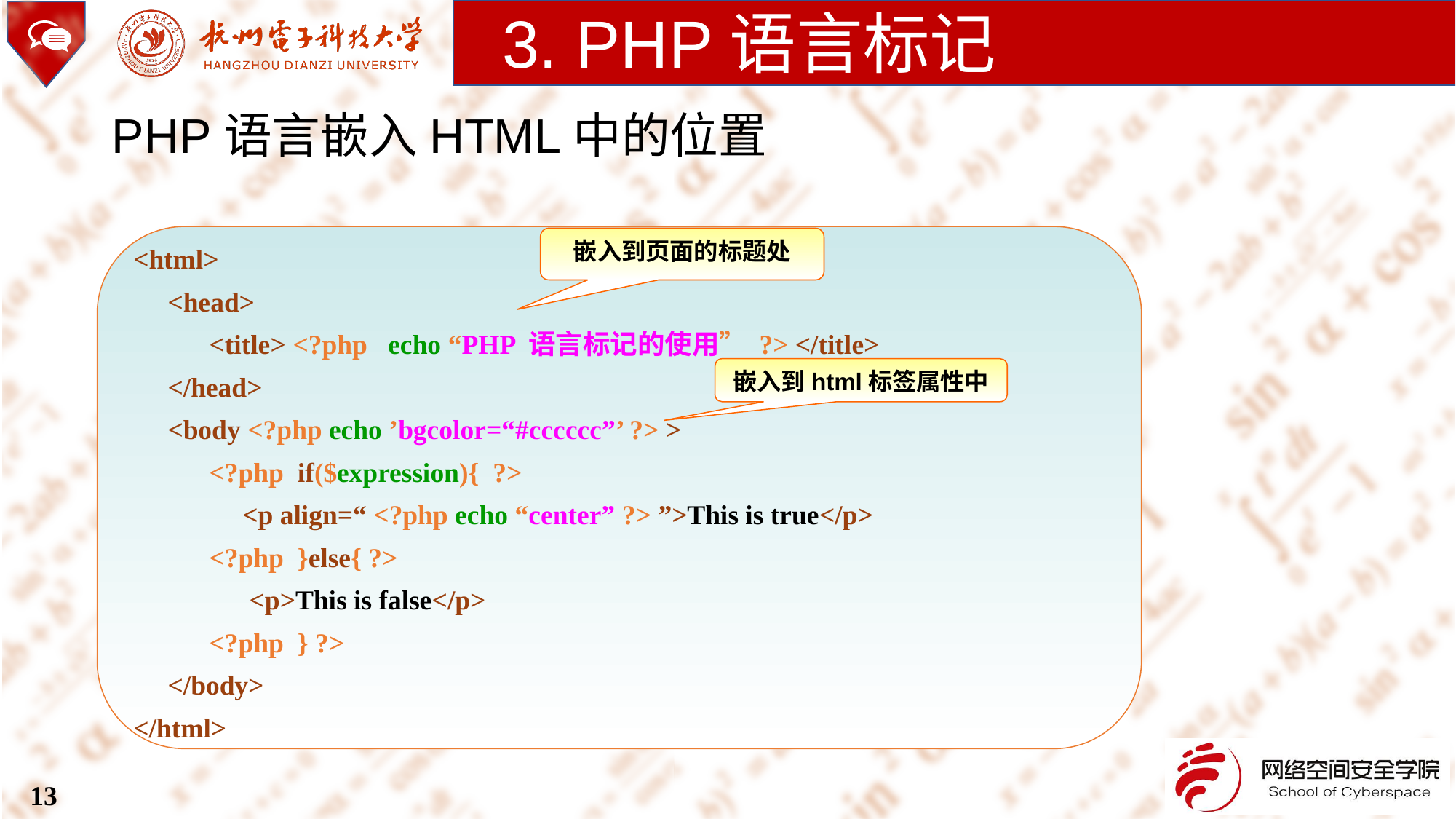

3. PHP语言标记
PHP语言嵌入HTML中的位置
<html>
     <head>
           <title> <?php   echo “PHP 语言标记的使用” ?> </title>
     </head>
     <body <?php echo ’bgcolor=“#cccccc”’ ?> >
           <?php  if($expression){  ?>
	<p align=“ <?php echo “center” ?> ”>This is true</p>
           <?php  }else{ ?>
	 <p>This is false</p>
           <?php  } ?>
     </body>
</html>
嵌入到页面的标题处
嵌入到html标签属性中
13